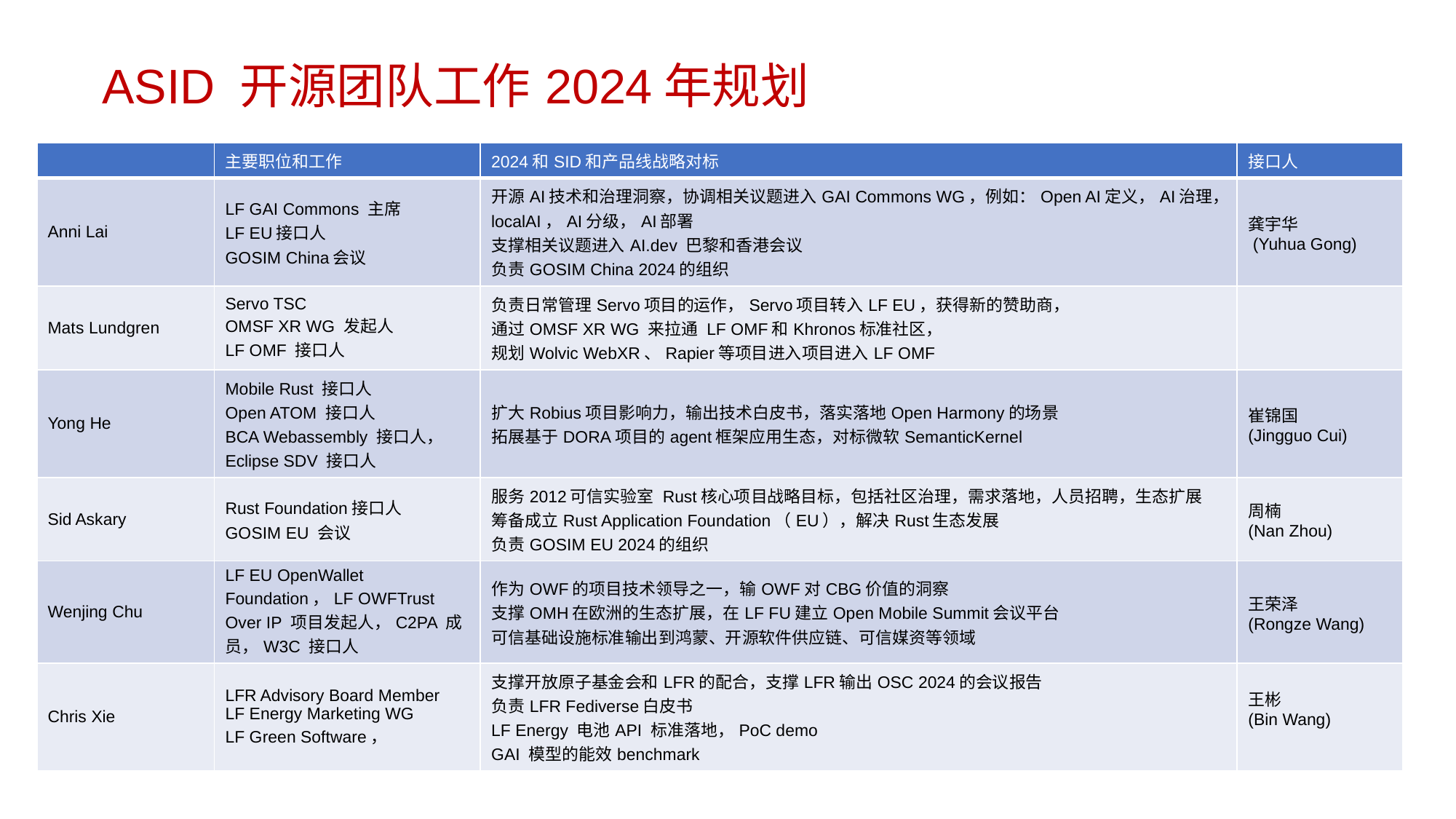

# ASID 开源团队工作2024年规划
|  | 主要职位和工作 | 2024和SID和产品线战略对标 | 接口人 |
| --- | --- | --- | --- |
| Anni Lai | LF GAI Commons 主席 LF EU接口人 GOSIM China会议 | 开源AI技术和治理洞察，协调相关议题进入GAI Commons WG，例如：Open AI定义，AI治理，localAI，AI分级，AI部署 支撑相关议题进入AI.dev 巴黎和香港会议 负责GOSIM China 2024的组织 | 龚宇华 (Yuhua Gong) |
| Mats Lundgren | Servo TSC OMSF XR WG 发起人 LF OMF 接口人 | 负责日常管理Servo项目的运作，Servo项目转入LF EU，获得新的赞助商， 通过OMSF XR WG 来拉通 LF OMF和Khronos标准社区， 规划Wolvic WebXR、Rapier等项目进入项目进入LF OMF |  |
| Yong He | Mobile Rust 接口人 Open ATOM 接口人 BCA Webassembly 接口人， Eclipse SDV 接口人 | 扩大Robius项目影响力，输出技术白皮书，落实落地Open Harmony的场景 拓展基于DORA项目的agent框架应用生态，对标微软SemanticKernel | 崔锦国 (Jingguo Cui) |
| Sid Askary | Rust Foundation接口人 GOSIM EU 会议 | 服务2012可信实验室 Rust核心项目战略目标，包括社区治理，需求落地，人员招聘，生态扩展 筹备成立Rust Application Foundation（EU），解决Rust生态发展 负责GOSIM EU 2024的组织 | 周楠 (Nan Zhou) |
| Wenjing Chu | LF EU OpenWallet Foundation，LF OWFTrust Over IP 项目发起人，C2PA 成员，W3C 接口人 | 作为OWF的项目技术领导之一，输OWF对CBG价值的洞察 支撑OMH在欧洲的生态扩展，在LF FU建立Open Mobile Summit会议平台 可信基础设施标准输出到鸿蒙、开源软件供应链、可信媒资等领域 | 王荣泽 (Rongze Wang) |
| Chris Xie | LFR Advisory Board Member LF Energy Marketing WG LF Green Software， | 支撑开放原子基金会和LFR的配合，支撑LFR输出OSC 2024的会议报告 负责LFR Fediverse白皮书 LF Energy 电池API 标准落地，PoC demo GAI 模型的能效benchmark | 王彬 (Bin Wang) |